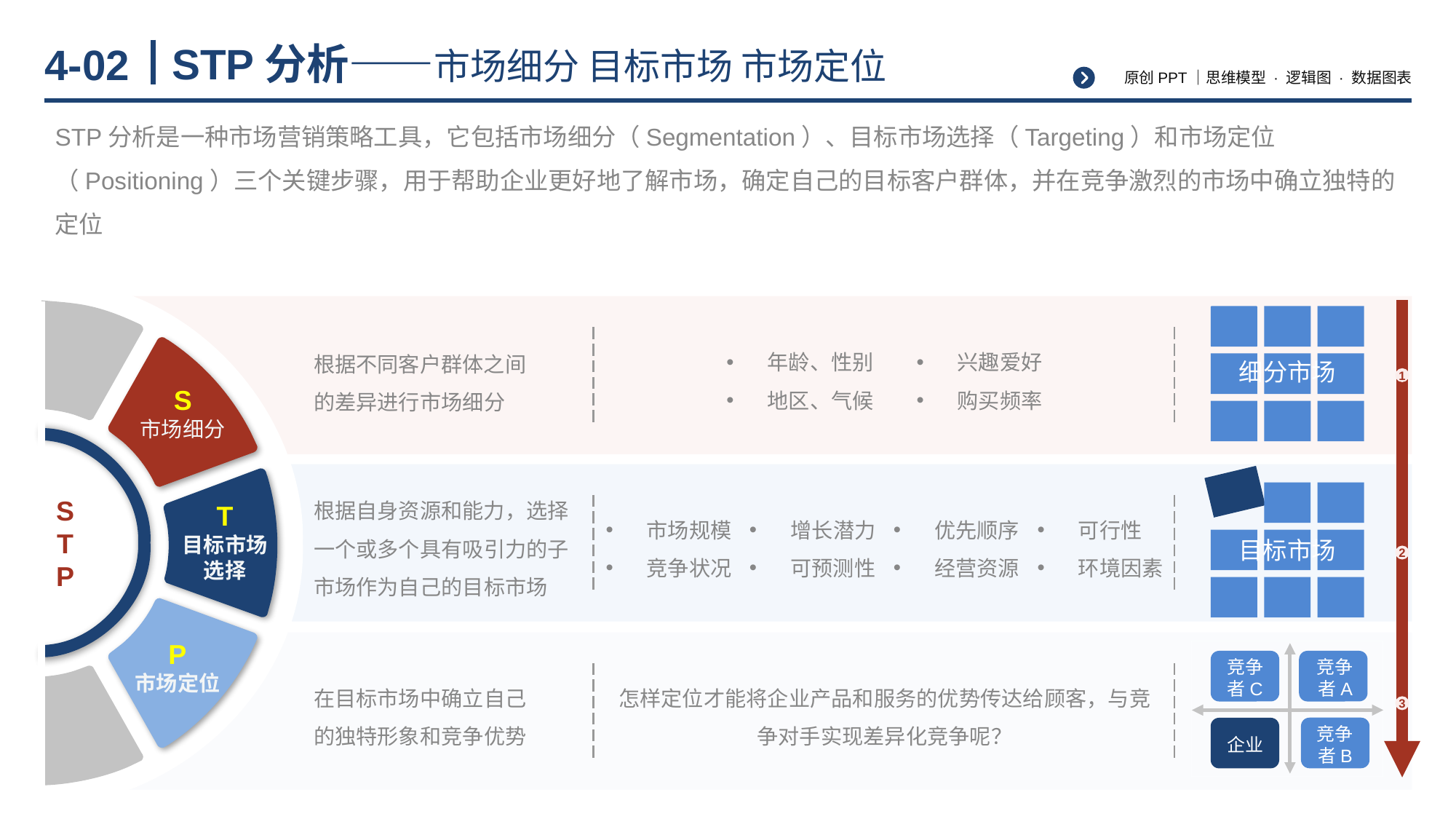

# STP分析——市场细分 目标市场 市场定位
4-02
STP分析是一种市场营销策略工具，它包括市场细分（Segmentation）、目标市场选择（Targeting）和市场定位（Positioning）三个关键步骤，用于帮助企业更好地了解市场，确定自己的目标客户群体，并在竞争激烈的市场中确立独特的定位

S
市场细分

STP
T
目标市场
选择

P
市场定位

细分市场
年龄、性别
地区、气候
兴趣爱好
购买频率
根据不同客户群体之间的差异进行市场细分
1

目标市场

根据自身资源和能力，选择一个或多个具有吸引力的子市场作为自己的目标市场
市场规模
竞争状况
增长潜力
可预测性
优先顺序
经营资源
可行性
环境因素
2

竞争者C
竞争者A

竞争者B

企业
在目标市场中确立自己的独特形象和竞争优势
怎样定位才能将企业产品和服务的优势传达给顾客，与竞争对手实现差异化竞争呢？
3